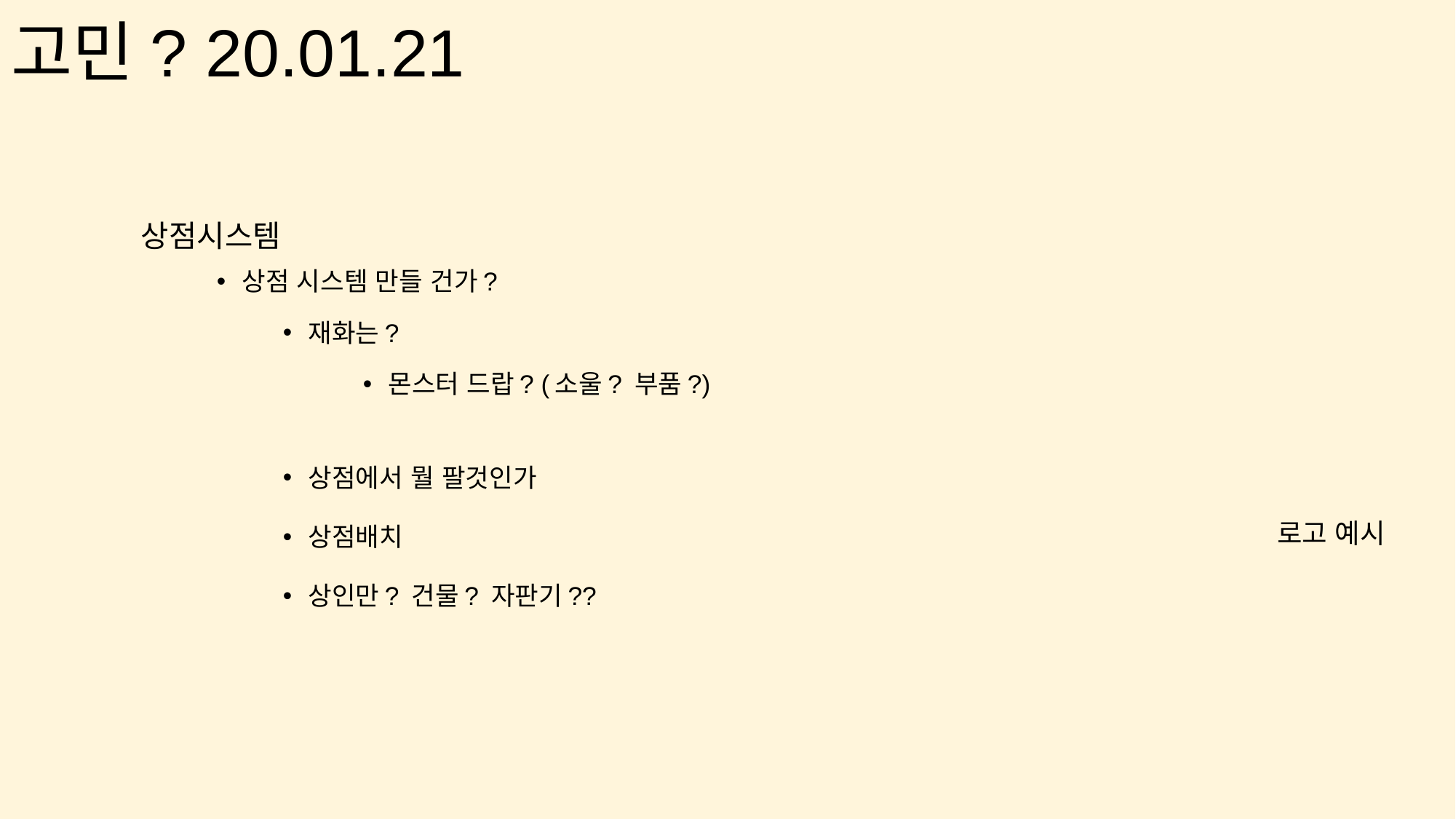

# 고민? 20.01.21
상점시스템
상점 시스템 만들 건가?
재화는?
몬스터 드랍? (소울? 부품?)
상점에서 뭘 팔것인가
로고 예시
상점배치
상인만? 건물? 자판기??